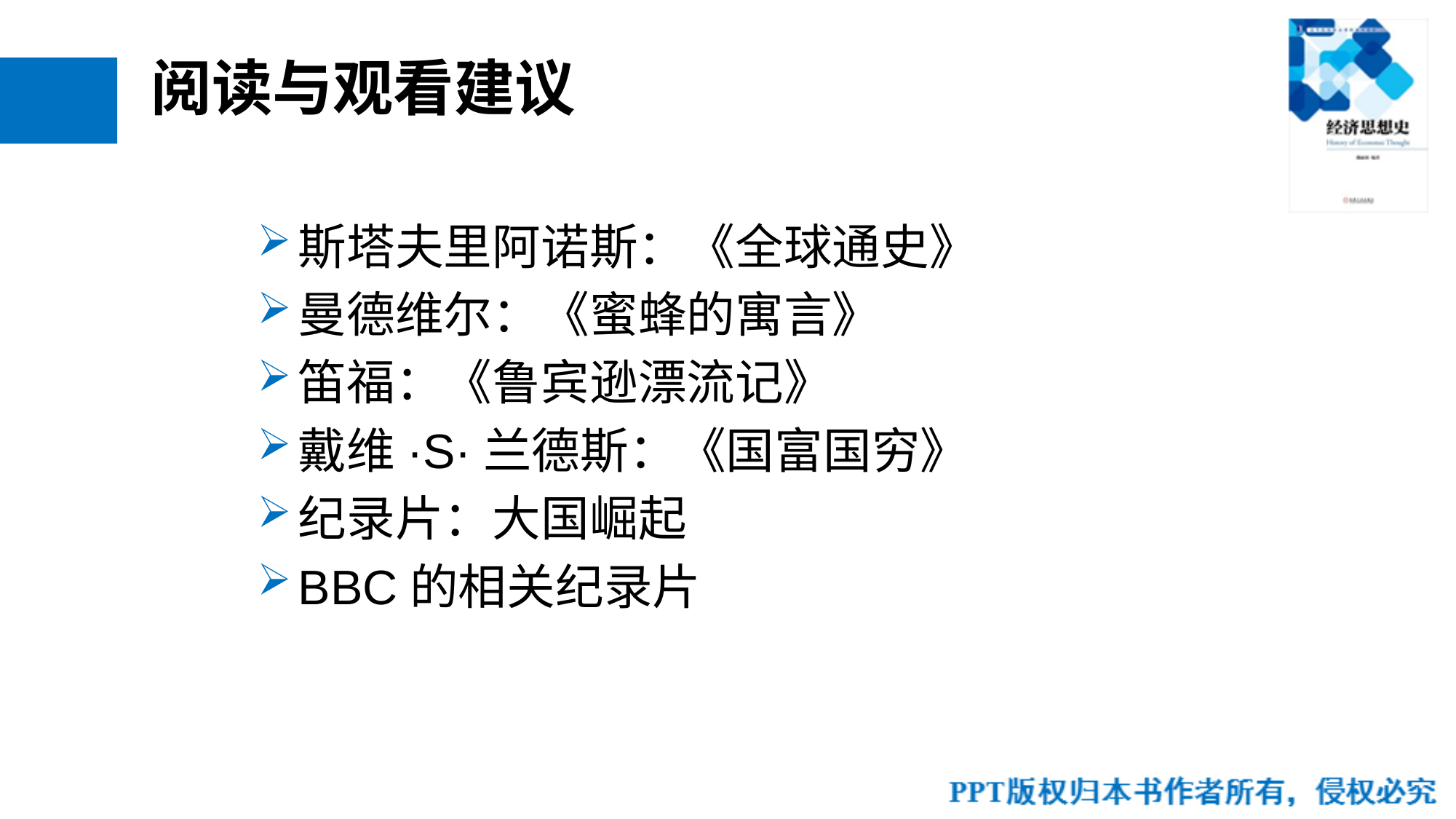

# 阅读与观看建议

斯塔夫里阿诺斯：《全球通史》
曼德维尔：《蜜蜂的寓言》
笛福：《鲁宾逊漂流记》
戴维·S·兰德斯：《国富国穷》
纪录片：大国崛起
BBC的相关纪录片

55